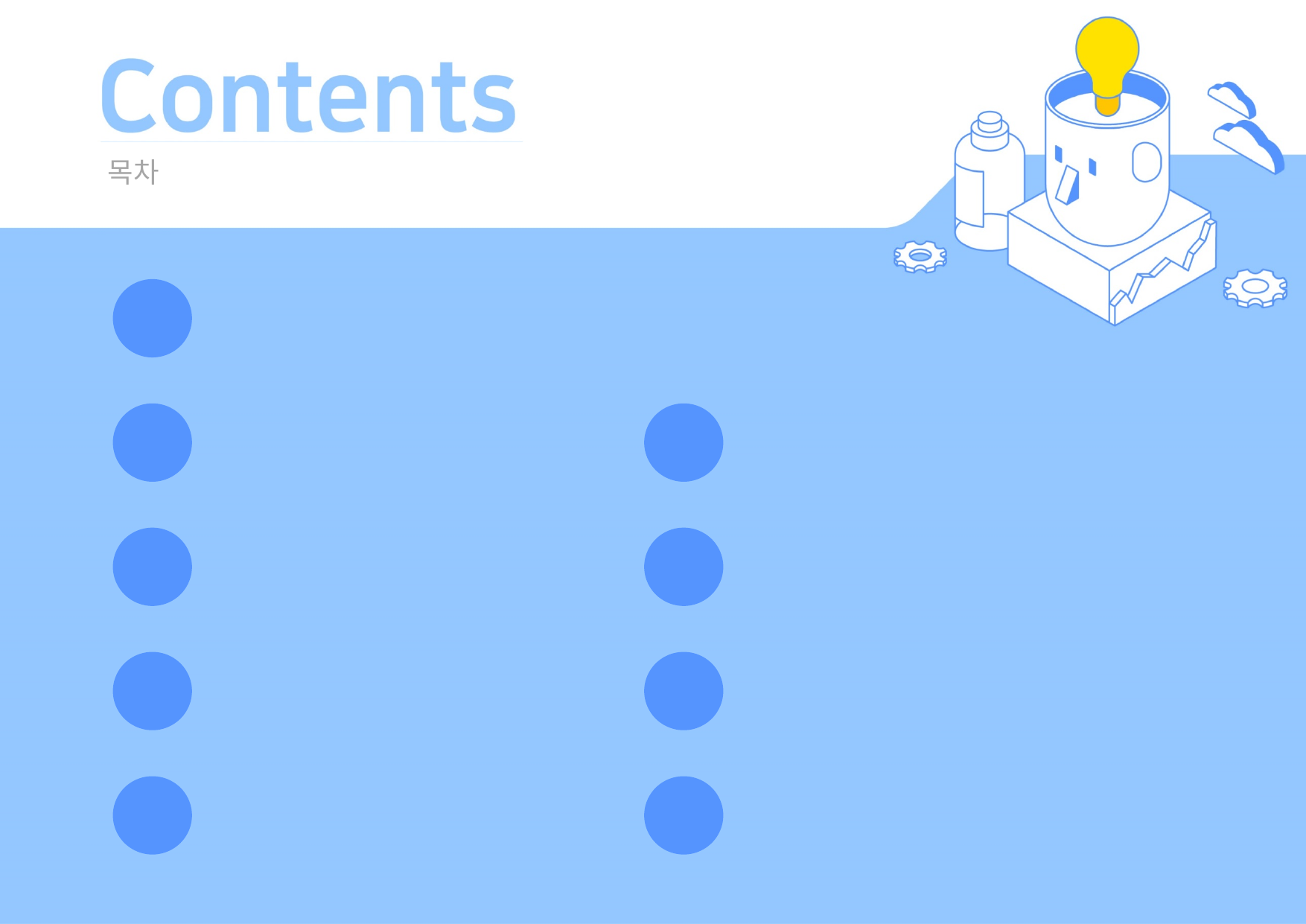

목차
Ⅰ
주제
Ⅱ
Ⅵ
요구사항
DFD/UML
Ⅲ
Ⅶ
RESOURCE
DATA
Ⅳ
Ⅷ
개발 일정
POINT CODE/ERROR
Ⅴ
Ⅸ
화면구현
개발 및 후기